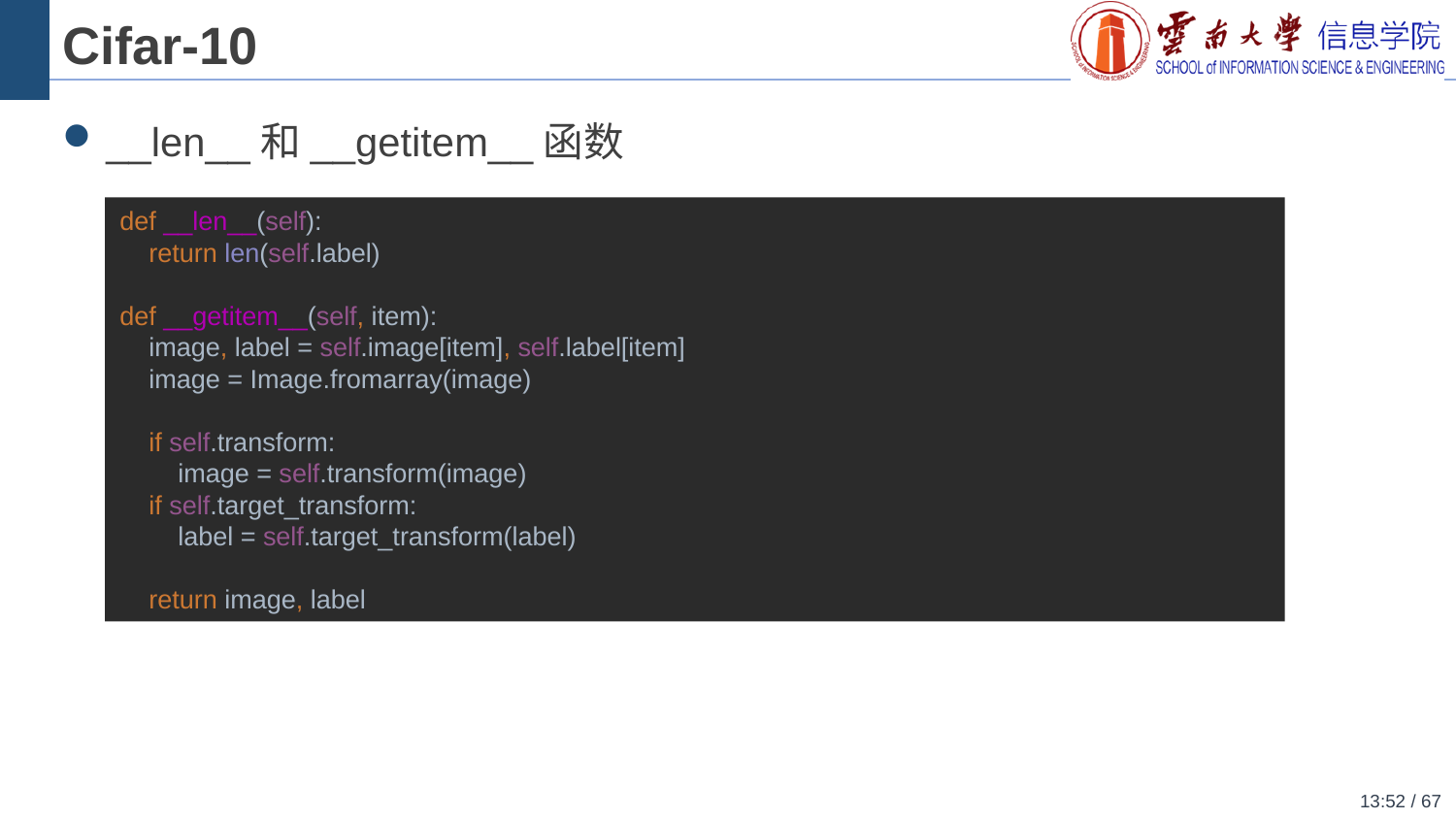

# Cifar-10
__len__和__getitem__函数
def __len__(self):
    return len(self.label)
def __getitem__(self, item):
    image, label = self.image[item], self.label[item]
    image = Image.fromarray(image)
    if self.transform:
        image = self.transform(image)
    if self.target_transform:
        label = self.target_transform(label)
    return image, label